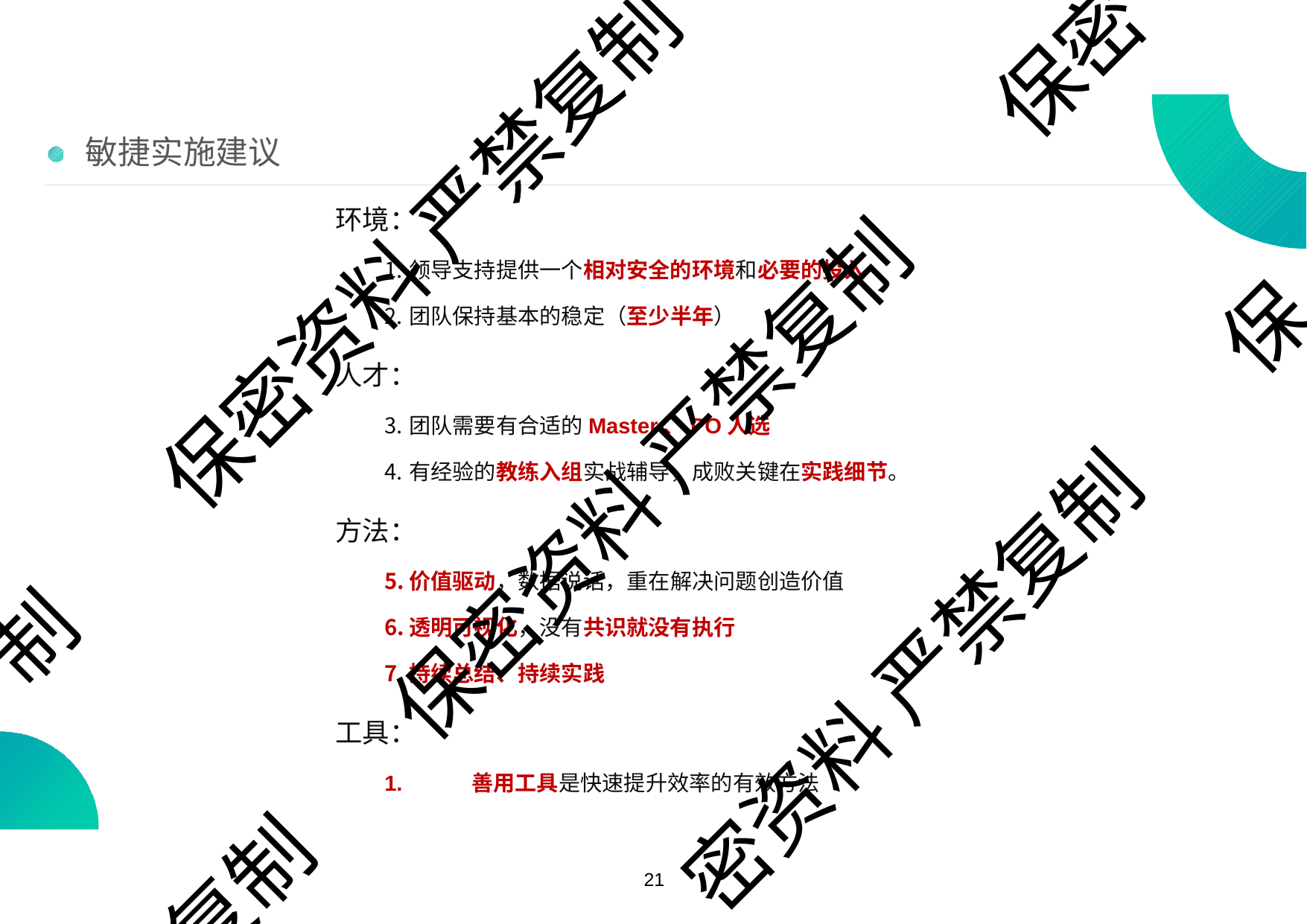

保密

# 敏捷实施建议

环境：
领导支持提供一个相对安全的环境和必要的投入
团队保持基本的稳定（至少半年）

人才：
团队需要有合适的Master、PO人选
有经验的教练入组实战辅导，成败关键在实践细节。

方法：
价值驱动，数据说话，重在解决问题创造价值
透明可视化，没有共识就没有执行
持续总结、持续实践

工具：
1.	善用工具是快速提升效率的有效方法

保密资料 严禁复制

保
保密资料 严禁复制
制
密资料 严禁复制

复制
21